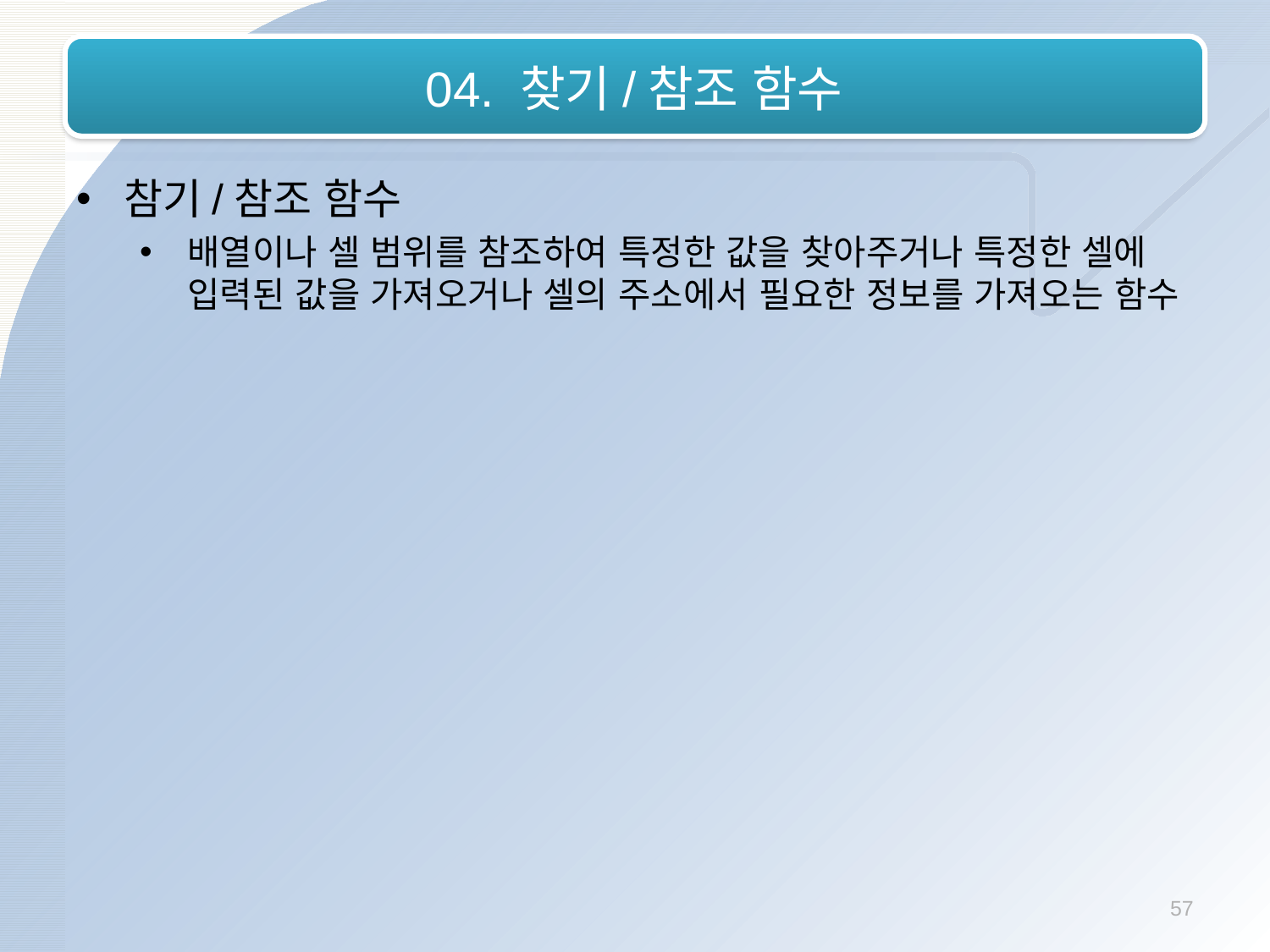

# 04. 찾기/참조 함수
참기/참조 함수
배열이나 셀 범위를 참조하여 특정한 값을 찾아주거나 특정한 셀에 입력된 값을 가져오거나 셀의 주소에서 필요한 정보를 가져오는 함수
57